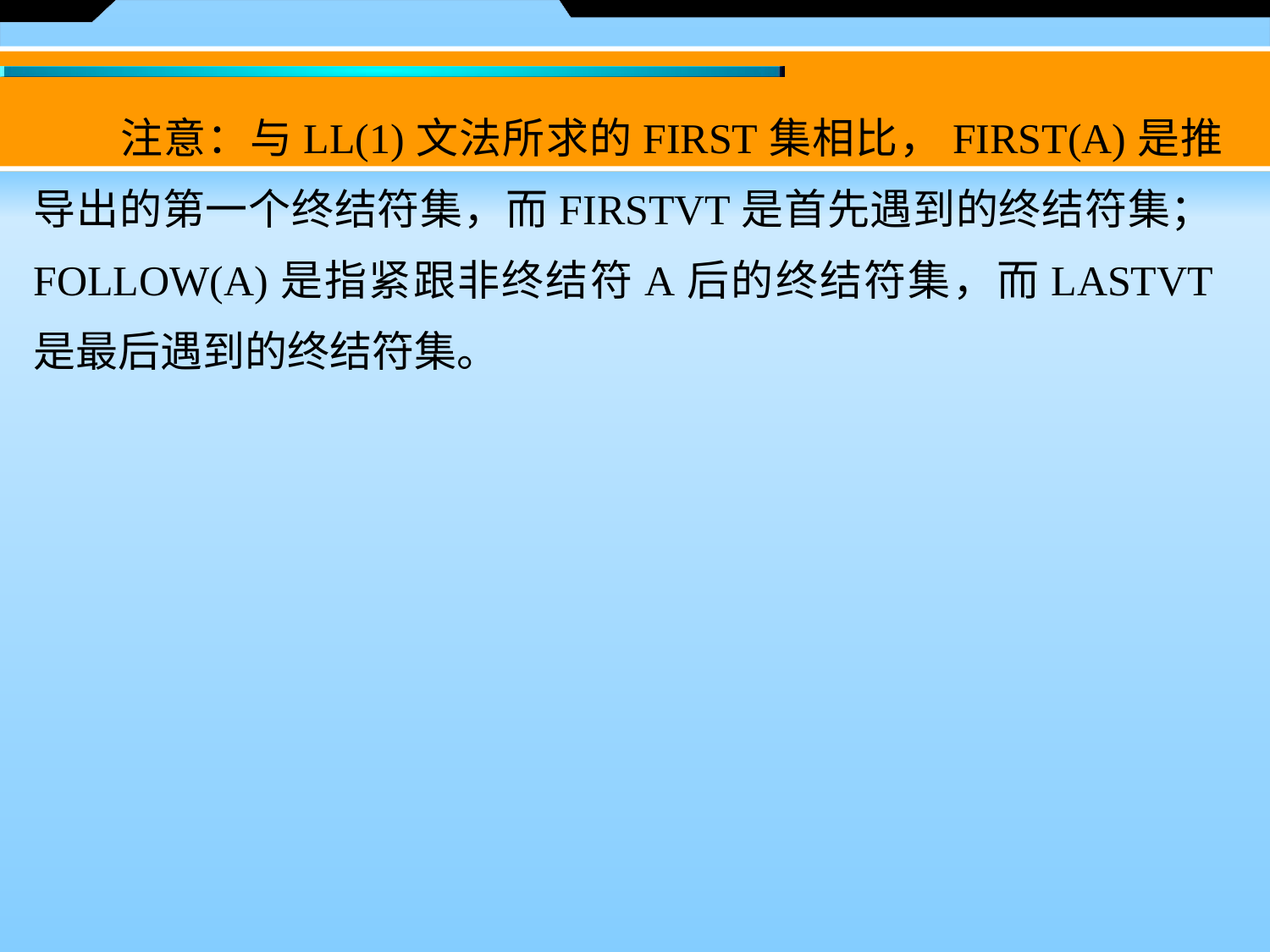

注意：与LL(1)文法所求的FIRST集相比，FIRST(A)是推导出的第一个终结符集，而FIRSTVT是首先遇到的终结符集；FOLLOW(A)是指紧跟非终结符A后的终结符集，而LASTVT是最后遇到的终结符集。